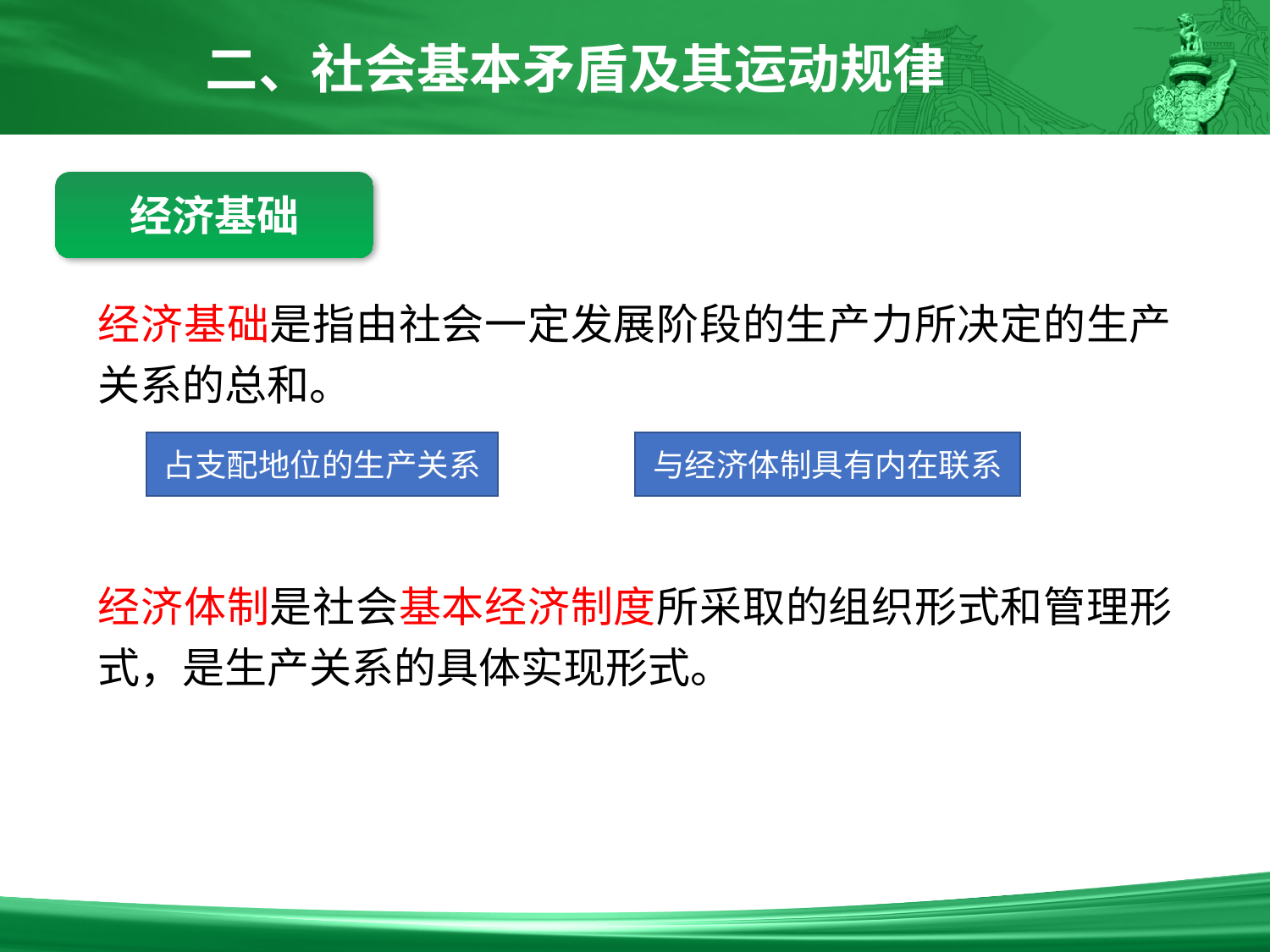

二、社会基本矛盾及其运动规律
经济基础
经济基础是指由社会一定发展阶段的生产力所决定的生产关系的总和。
占支配地位的生产关系
与经济体制具有内在联系
经济体制是社会基本经济制度所采取的组织形式和管理形式，是生产关系的具体实现形式。